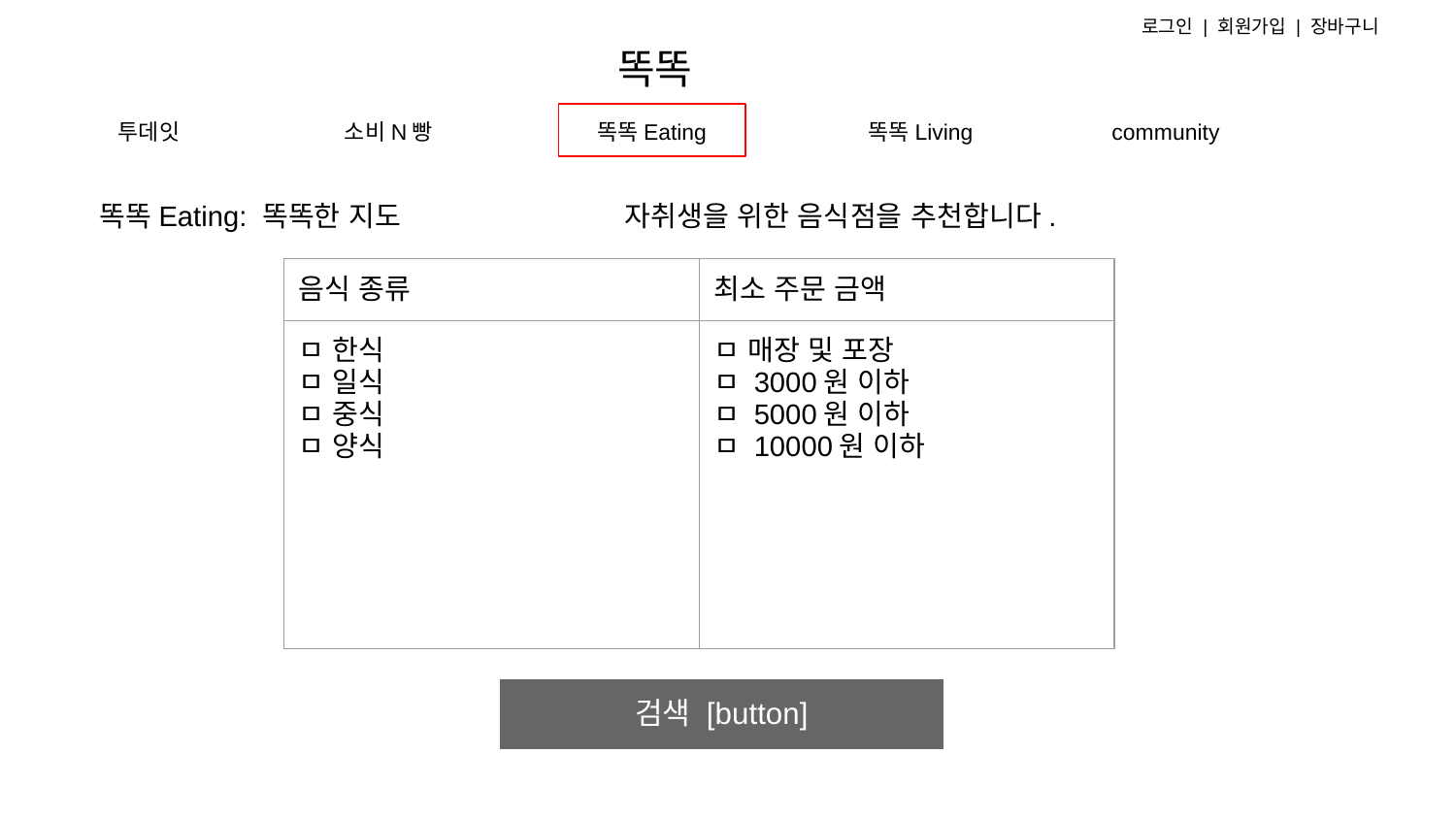

로그인 | 회원가입 | 장바구니
# 똑똑
투데잇
소비N빵
똑똑Eating
똑똑Living
community
똑똑Eating: 똑똑한 지도
자취생을 위한 음식점을 추천합니다.
| 음식 종류 | 최소 주문 금액 |
| --- | --- |
| ㅁ 한식 ㅁ 일식 ㅁ 중식 ㅁ 양식 | ㅁ 매장 및 포장 ㅁ 3000원 이하 ㅁ 5000원 이하 ㅁ 10000원 이하 |
검색 [button]